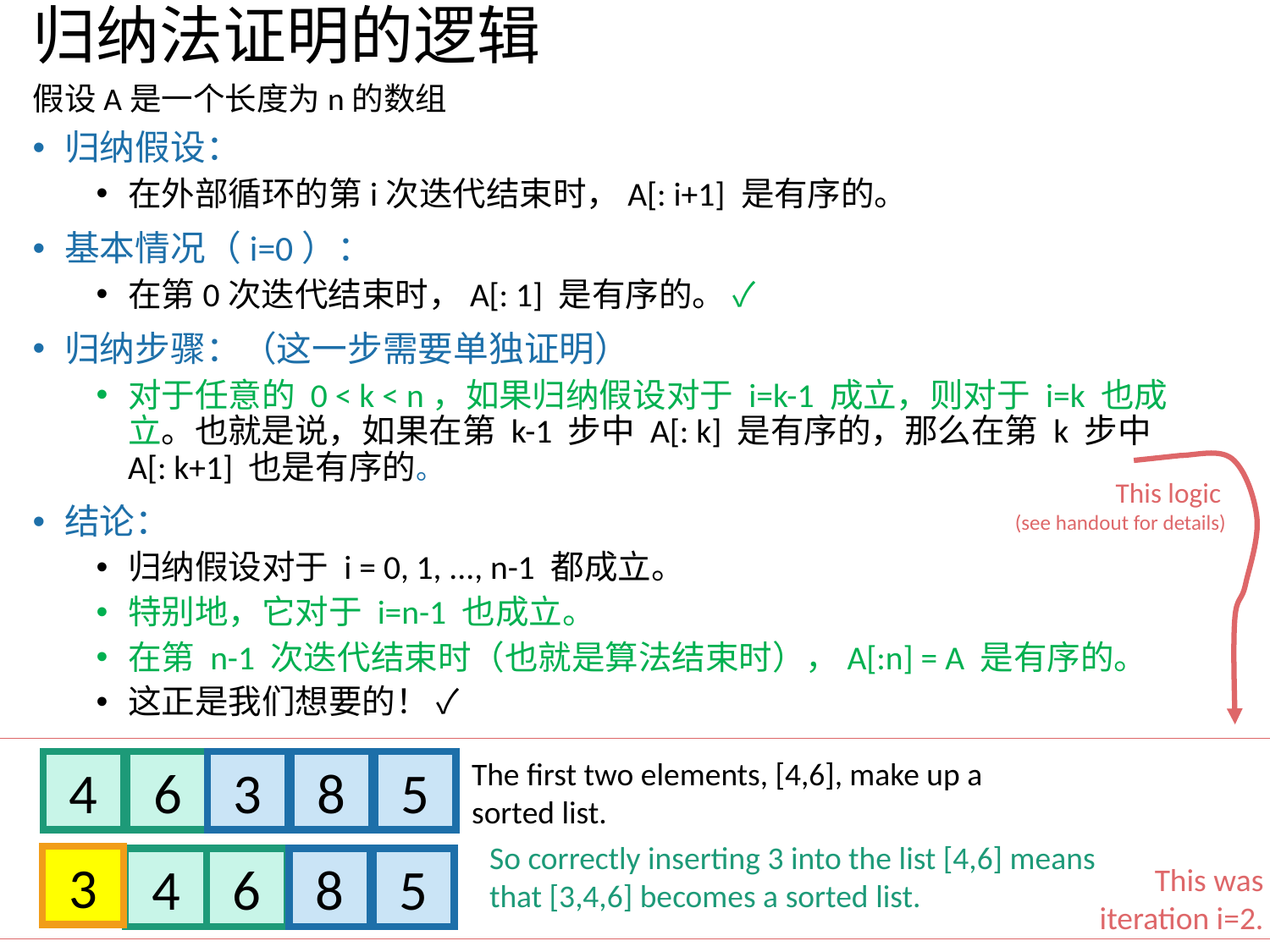

# 归纳法证明的逻辑
假设A是一个长度为n的数组
归纳假设：
在外部循环的第i次迭代结束时，A[: i+1] 是有序的。
基本情况（i=0）：
在第0次迭代结束时，A[: 1] 是有序的。 ✓
归纳步骤：（这一步需要单独证明）
对于任意的 0 < k < n，如果归纳假设对于 i=k-1 成立，则对于 i=k 也成立。也就是说，如果在第 k-1 步中 A[: k] 是有序的，那么在第 k 步中 A[: k+1] 也是有序的。
结论：
归纳假设对于 i = 0, 1, ..., n-1 都成立。
特别地，它对于 i=n-1 也成立。
在第 n-1 次迭代结束时（也就是算法结束时），A[:n] = A 是有序的。
这正是我们想要的！ ✓

This logic
(see handout for details)
The first two elements, [4,6], make up a sorted list.
6
4
3
8
5
So correctly inserting 3 into the list [4,6] means that [3,4,6] becomes a sorted list.
3
4
6
8
5
This was iteration i=2.